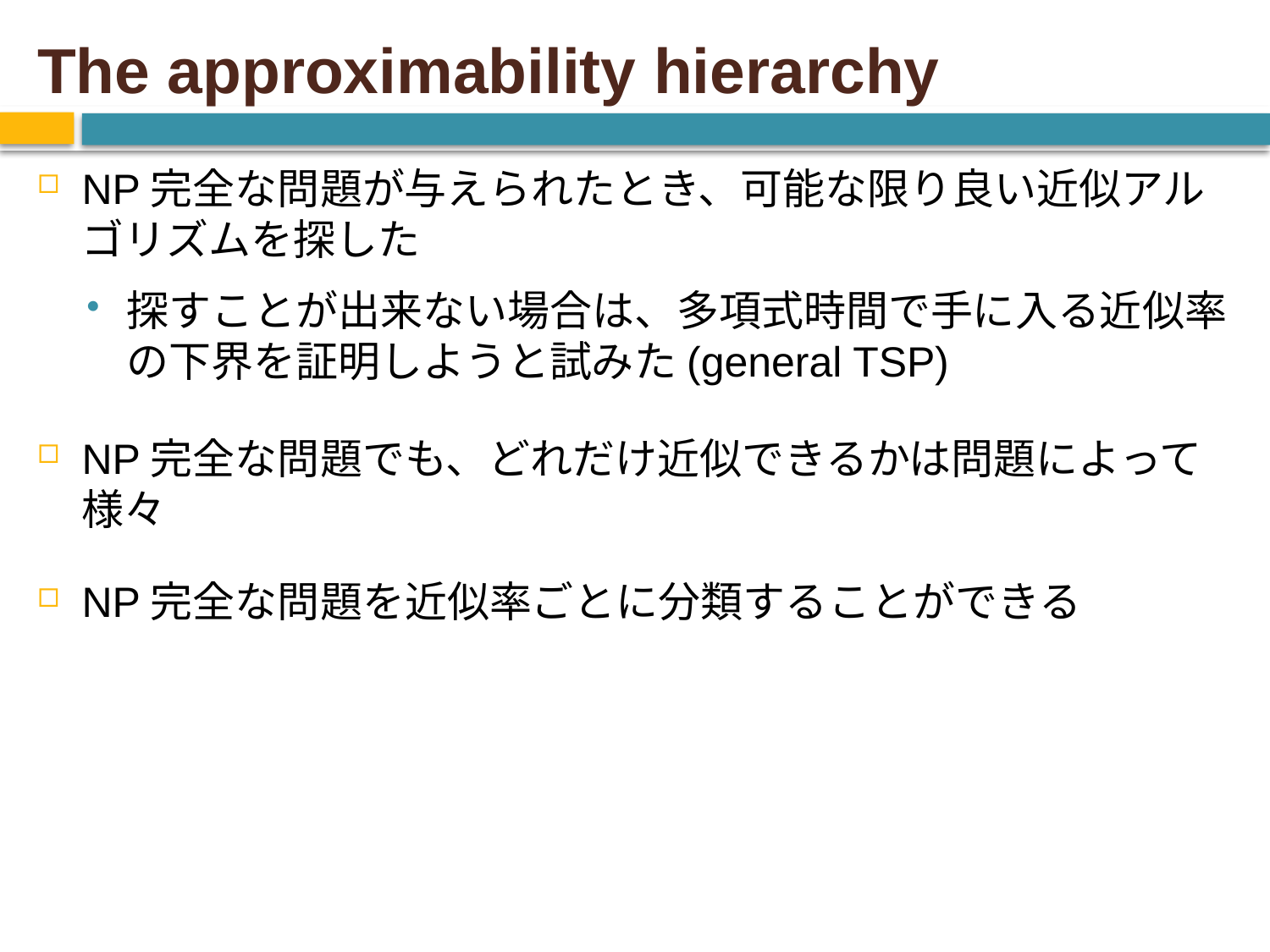

# The approximability hierarchy
NP完全な問題が与えられたとき、可能な限り良い近似アルゴリズムを探した
探すことが出来ない場合は、多項式時間で手に入る近似率の下界を証明しようと試みた(general TSP)
NP完全な問題でも、どれだけ近似できるかは問題によって様々
NP完全な問題を近似率ごとに分類することができる